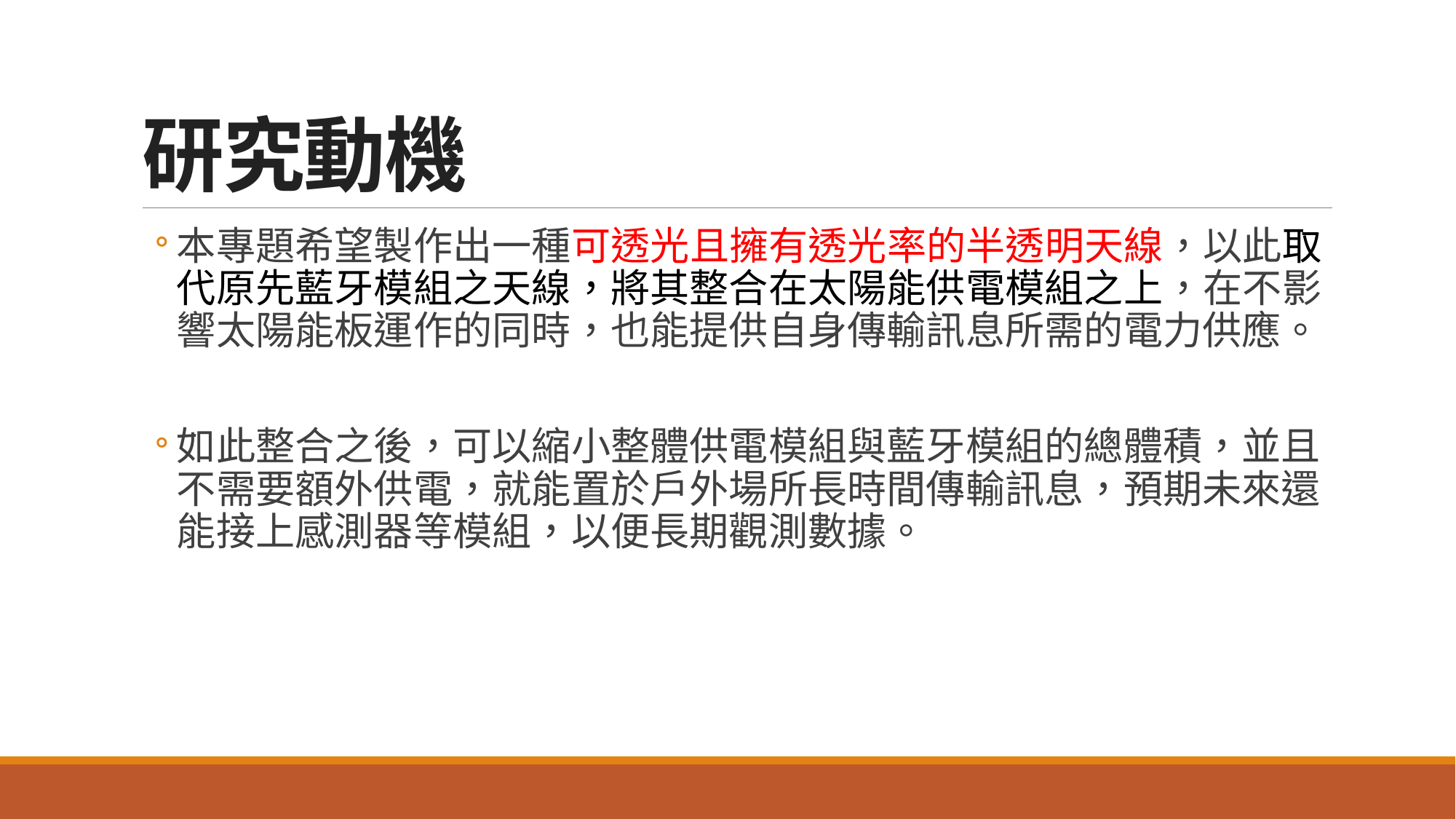

# 研究動機
本專題希望製作出一種可透光且擁有透光率的半透明天線，以此取代原先藍牙模組之天線，將其整合在太陽能供電模組之上，在不影響太陽能板運作的同時，也能提供自身傳輸訊息所需的電力供應。

如此整合之後，可以縮小整體供電模組與藍牙模組的總體積，並且不需要額外供電，就能置於戶外場所長時間傳輸訊息，預期未來還能接上感測器等模組，以便長期觀測數據。